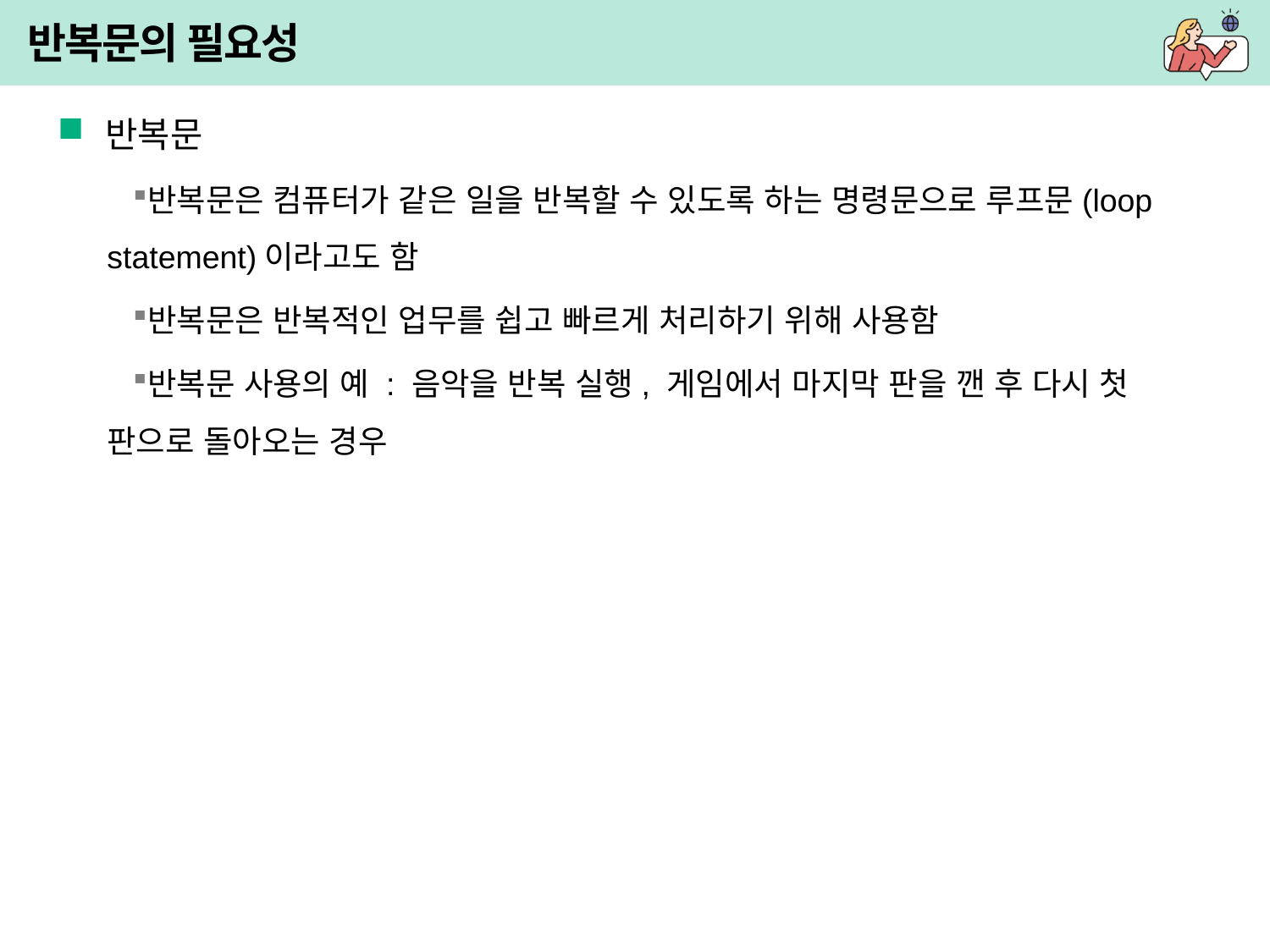

# 반복문의 필요성
반복문
반복문은 컴퓨터가 같은 일을 반복할 수 있도록 하는 명령문으로 루프문(loop statement)이라고도 함
반복문은 반복적인 업무를 쉽고 빠르게 처리하기 위해 사용함
반복문 사용의 예 : 음악을 반복 실행, 게임에서 마지막 판을 깬 후 다시 첫 판으로 돌아오는 경우